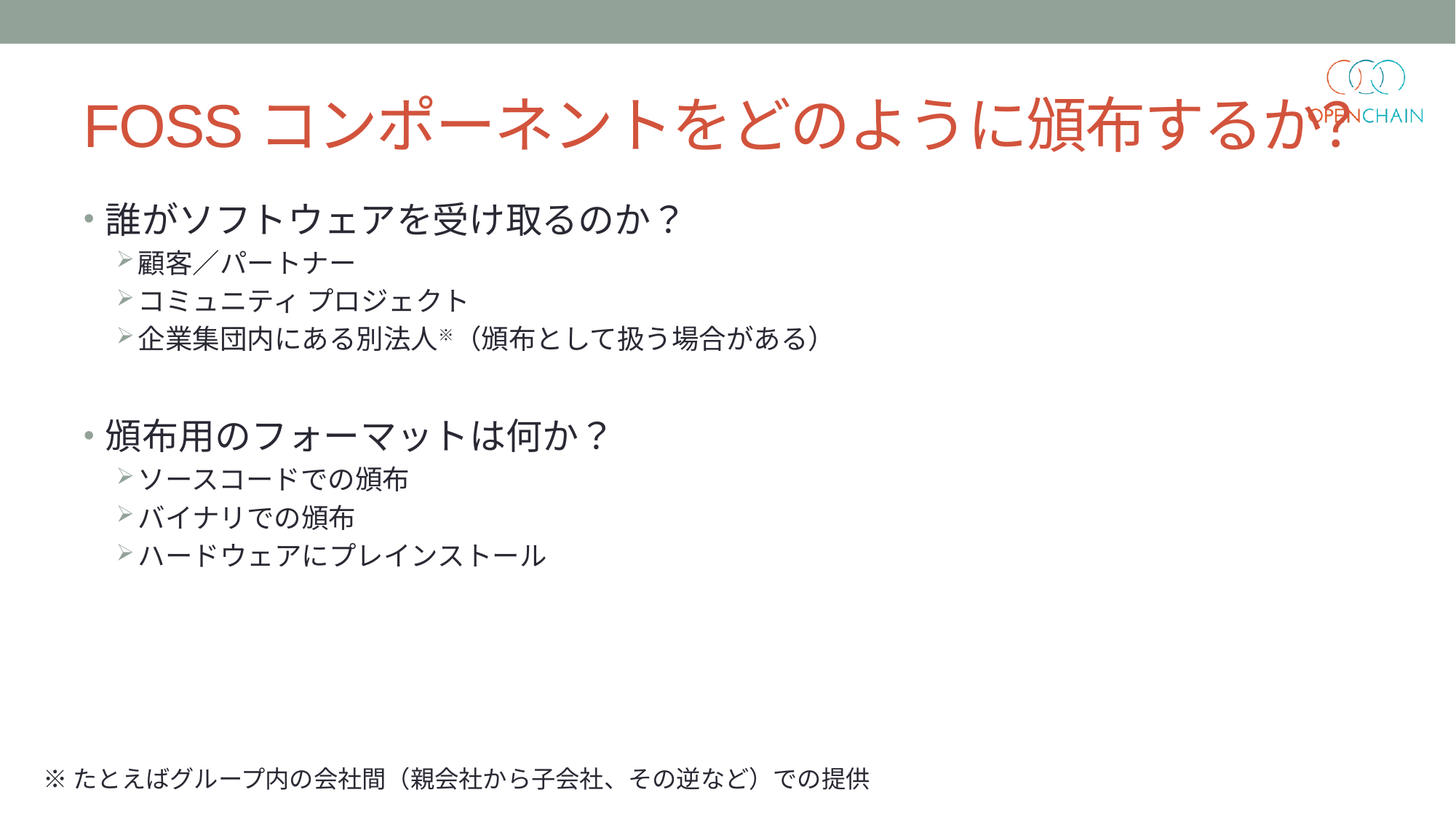

# FOSSコンポーネントをどのように頒布するか？
誰がソフトウェアを受け取るのか？
顧客／パートナー
コミュニティ プロジェクト
企業集団内にある別法人※（頒布として扱う場合がある）

頒布用のフォーマットは何か？
ソースコードでの頒布
バイナリでの頒布
ハードウェアにプレインストール
※たとえばグループ内の会社間（親会社から子会社、その逆など）での提供